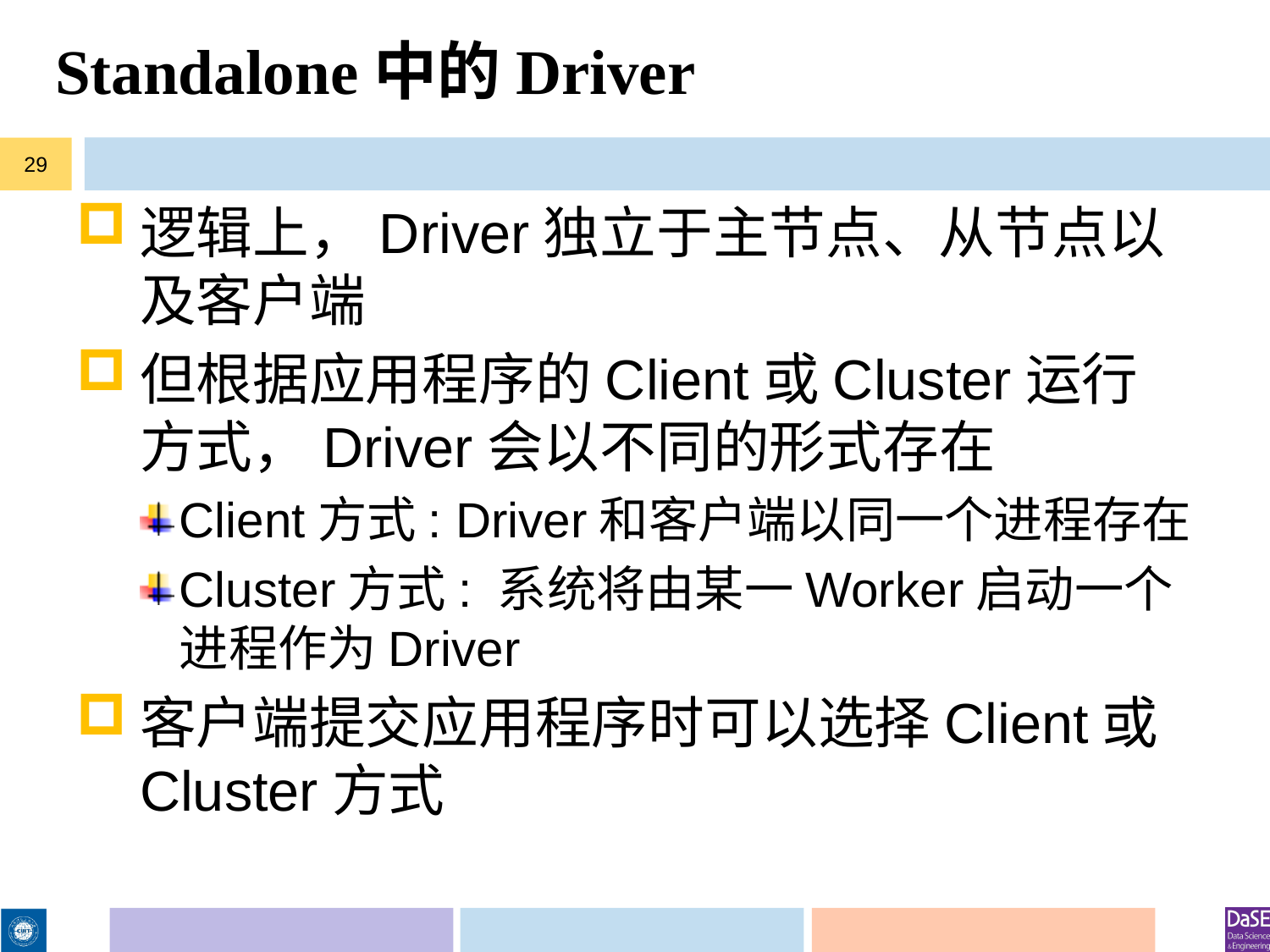

# Standalone中的Driver
29
逻辑上，Driver独立于主节点、从节点以及客户端
但根据应用程序的Client或Cluster运行方式，Driver会以不同的形式存在
Client方式: Driver和客户端以同一个进程存在
Cluster方式: 系统将由某一Worker启动一个进程作为Driver
客户端提交应用程序时可以选择Client或Cluster方式